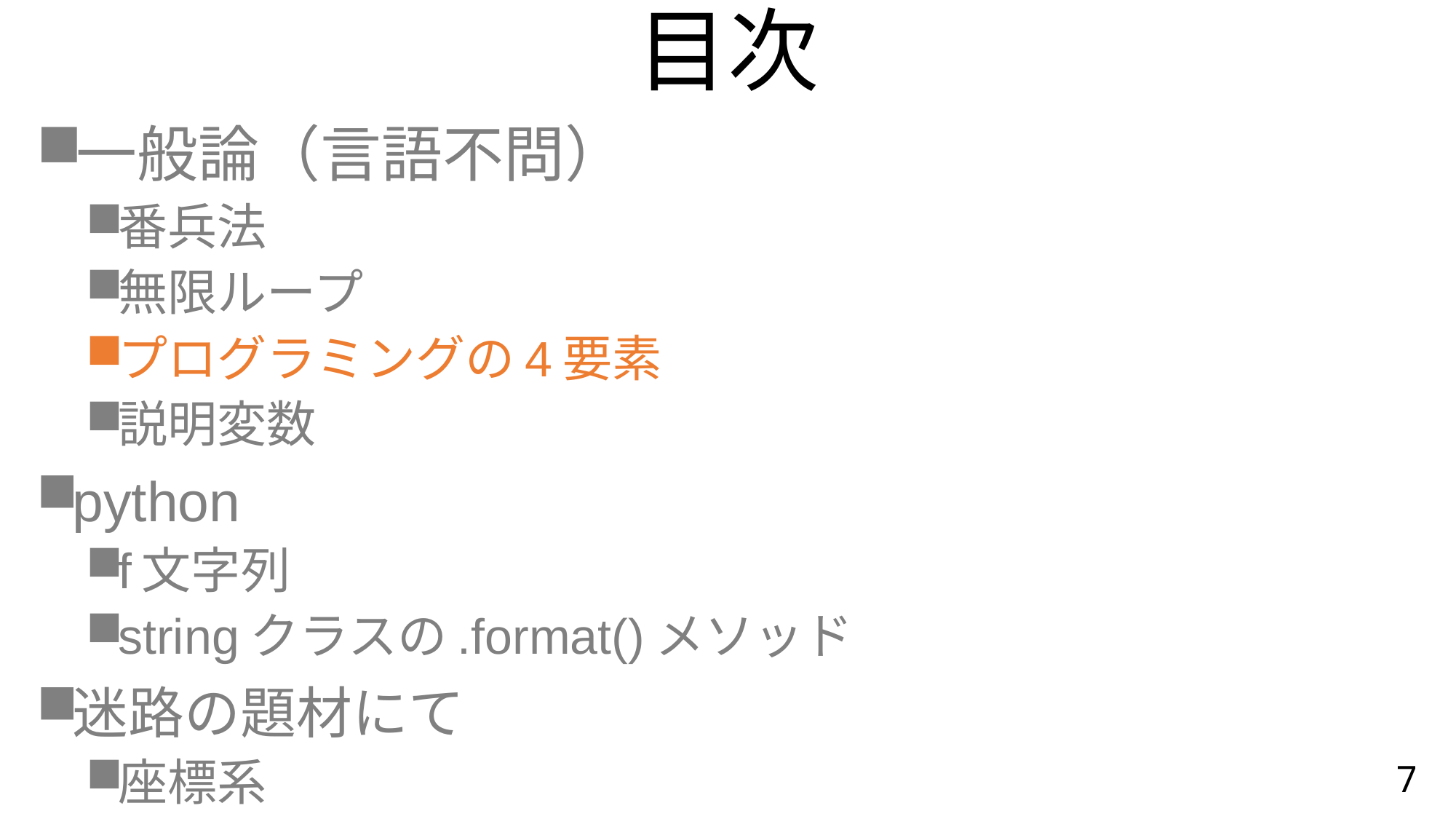

# 目次
一般論（言語不問）
番兵法
無限ループ
プログラミングの4要素
説明変数
python
f文字列
stringクラスの.format()メソッド
迷路の題材にて
座標系

7